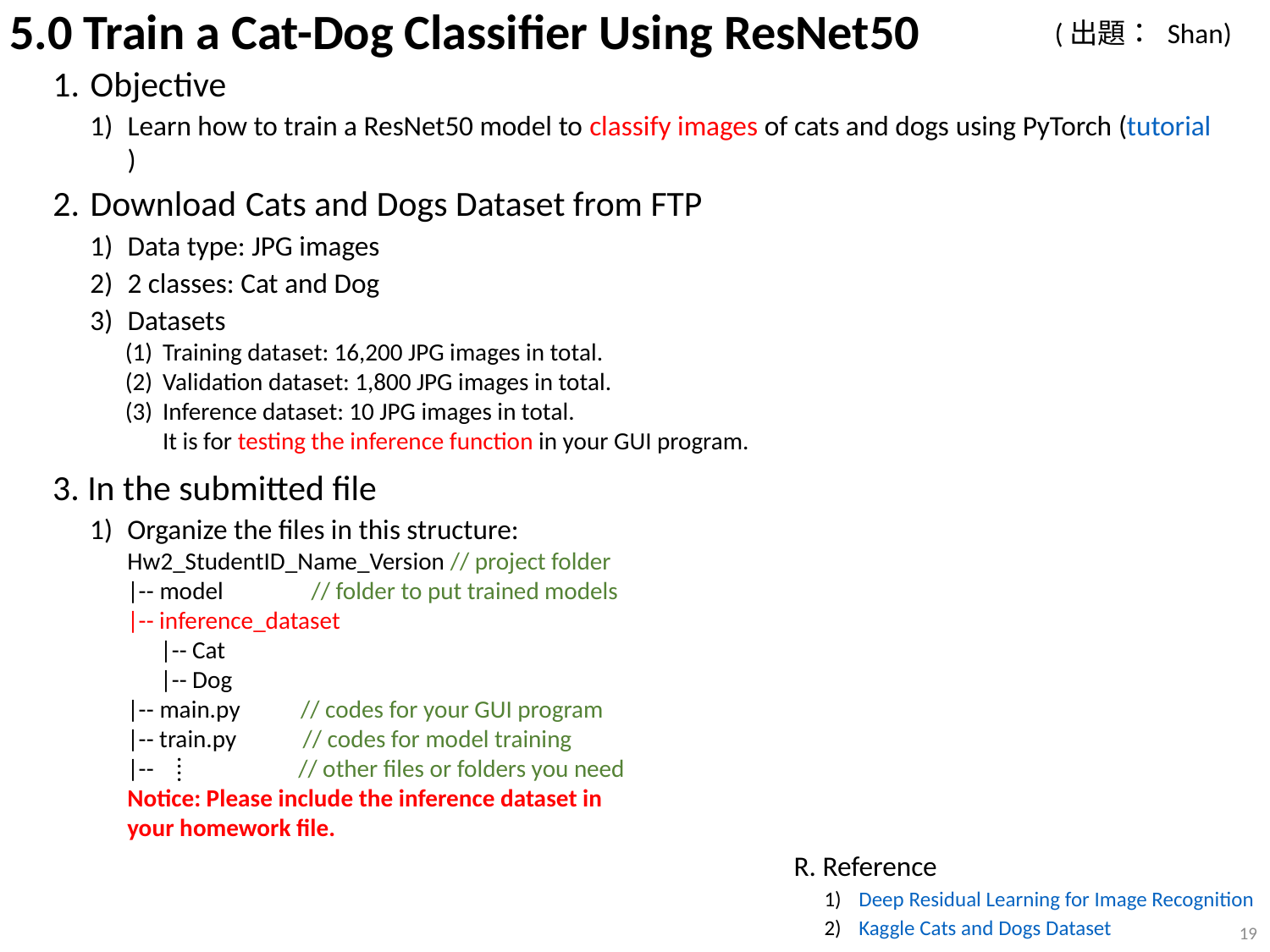

Objective
Learn how to train a ResNet50 model to classify images of cats and dogs using PyTorch (tutorial)
Download Cats and Dogs Dataset from FTP
Data type: JPG images
2 classes: Cat and Dog
Datasets
Training dataset: 16,200 JPG images in total.
Validation dataset: 1,800 JPG images in total.
Inference dataset: 10 JPG images in total.
It is for testing the inference function in your GUI program.

5.0 Train a Cat-Dog Classifier Using ResNet50
(出題： Shan)
3. In the submitted file
Organize the files in this structure:
Hw2_StudentID_Name_Version // project folder
|-- model                // folder to put trained models
|-- inference_dataset
      |-- Cat
      |-- Dog
|-- main.py           // codes for your GUI program
|-- train.py            // codes for model training
|--    ⁞                     // other files or folders you need
Notice: Please include the inference dataset in
your homework file.

R. Reference
Deep Residual Learning for Image Recognition
Kaggle Cats and Dogs Dataset
19